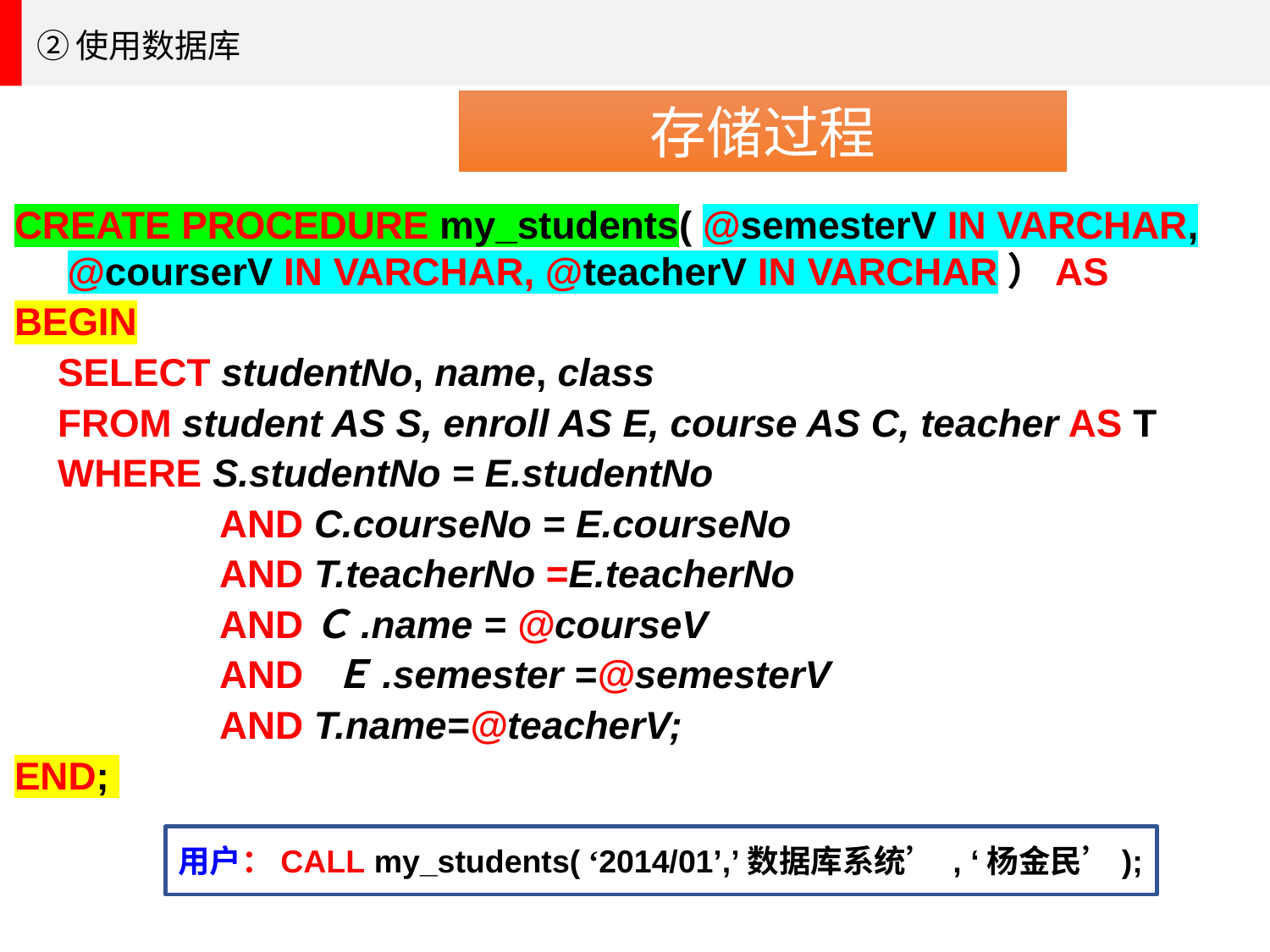

②使用数据库
存储过程
CREATE PROCEDURE my_students( @semesterV IN VARCHAR, @courserV IN VARCHAR, @teacherV IN VARCHAR）AS
BEGIN
    SELECT studentNo, name, class
    FROM student AS S, enroll AS E, course AS C, teacher AS T
    WHERE S.studentNo = E.studentNo
                   AND C.courseNo = E.courseNo
                   AND T.teacherNo =E.teacherNo
                   ANDＣ.name = @courseV
                   AND  Ｅ.semester =@semesterV
                   AND T.name=@teacherV;
END;

用户：CALL my_students( ‘2014/01’,’数据库系统’ , ‘杨金民’);